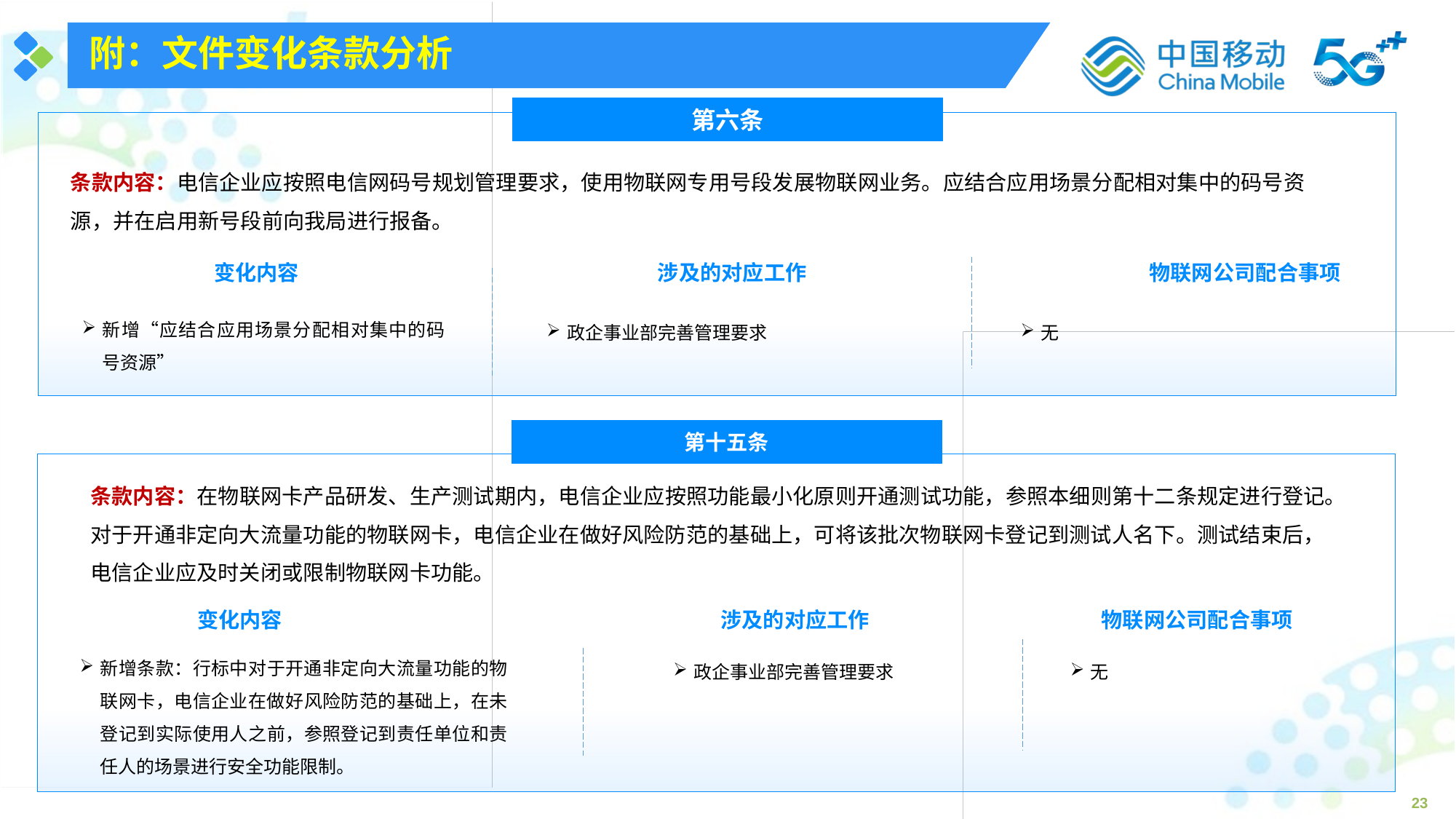

附：文件变化条款分析

第六条

条款内容：电信企业应按照电信网码号规划管理要求，使用物联网专用号段发展物联网业务。应结合应用场景分配相对集中的码号资源，并在启用新号段前向我局进行报备。
变化内容
涉及的对应工作
物联网公司配合事项
新增“应结合应用场景分配相对集中的码号资源”
政企事业部完善管理要求
无
第十五条

条款内容：在物联网卡产品研发、生产测试期内，电信企业应按照功能最小化原则开通测试功能，参照本细则第十二条规定进行登记。对于开通非定向大流量功能的物联网卡，电信企业在做好风险防范的基础上，可将该批次物联网卡登记到测试人名下。测试结束后，电信企业应及时关闭或限制物联网卡功能。
变化内容
涉及的对应工作
物联网公司配合事项
新增条款：行标中对于开通非定向大流量功能的物联网卡，电信企业在做好风险防范的基础上，在未登记到实际使用人之前，参照登记到责任单位和责任人的场景进行安全功能限制。
政企事业部完善管理要求
无